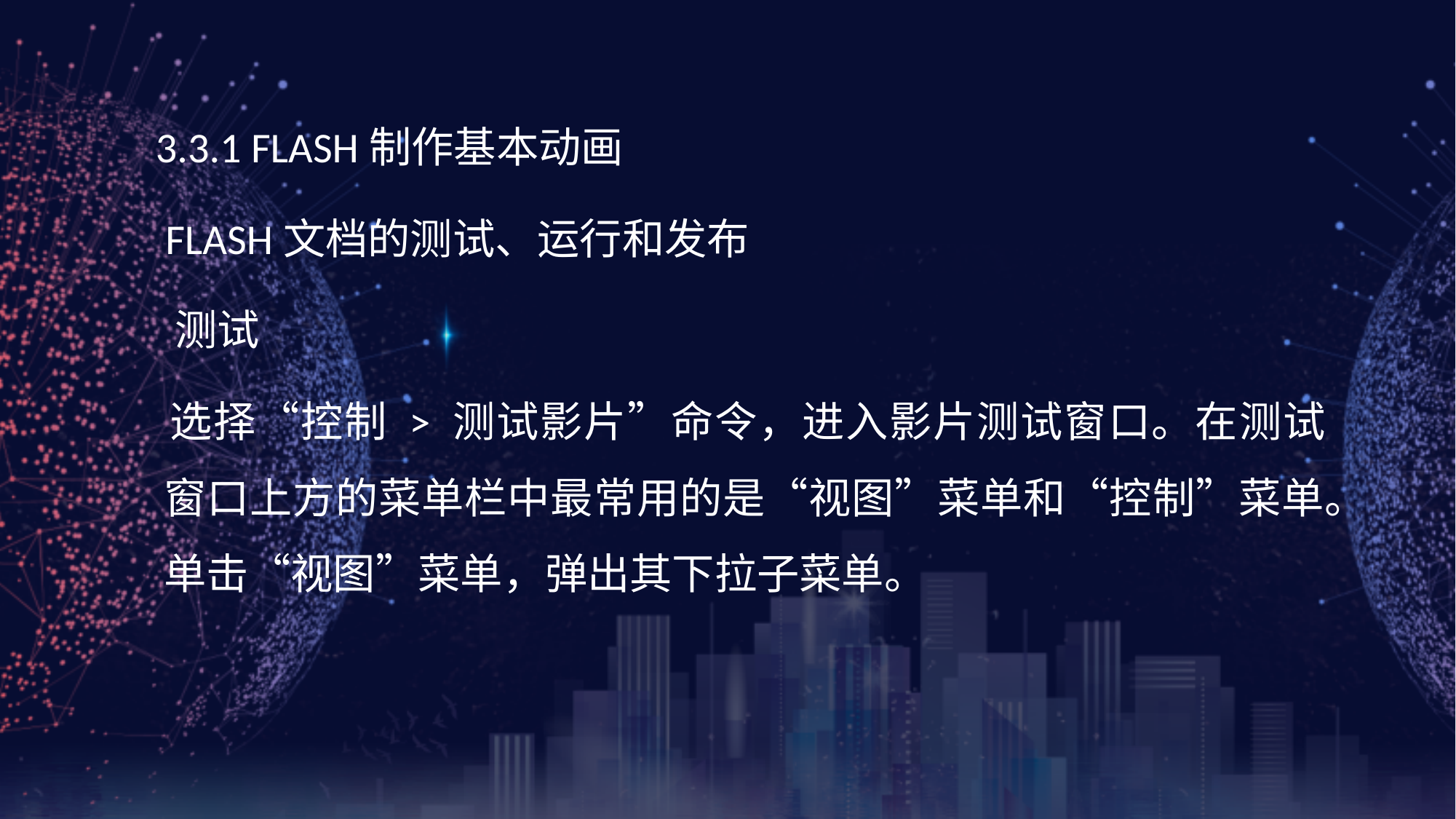

《网页设计与制作案例教程》（第3版）
  3.3.1 FLASH制作基本动画
   FLASH文档的测试、运行和发布
   测试
  选择“控制 > 测试影片”命令，进入影片测试窗口。在测试窗口上方的菜单栏中最常用的是“视图”菜单和“控制”菜单。单击“视图”菜单，弹出其下拉子菜单。